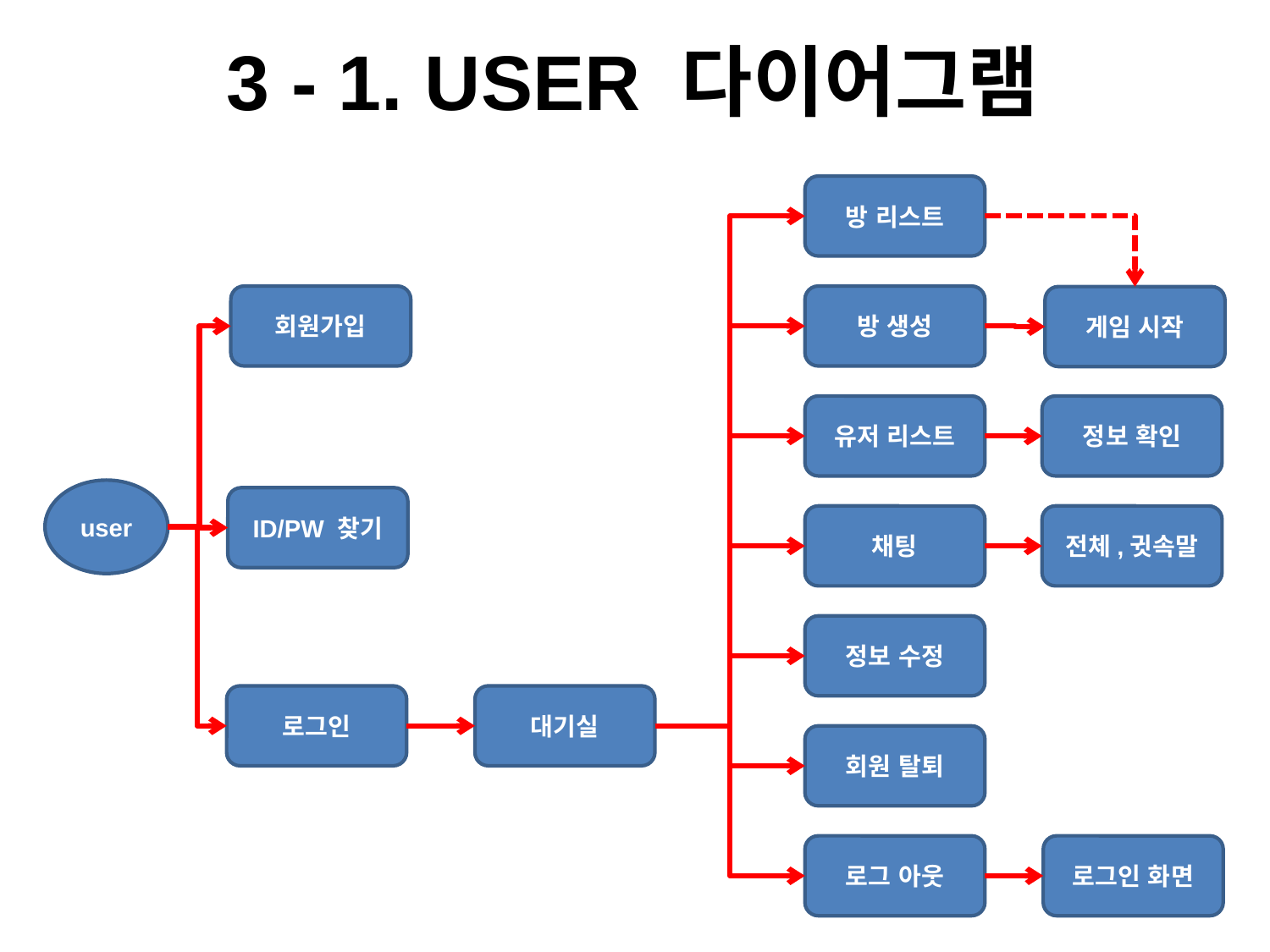

# 3 - 1. USER 다이어그램
방 리스트

회원가입
방 생성
게임 시작
유저 리스트
정보 확인
user
ID/PW 찾기
채팅
전체,귓속말
정보 수정
로그인
대기실
회원 탈퇴
로그 아웃
로그인 화면